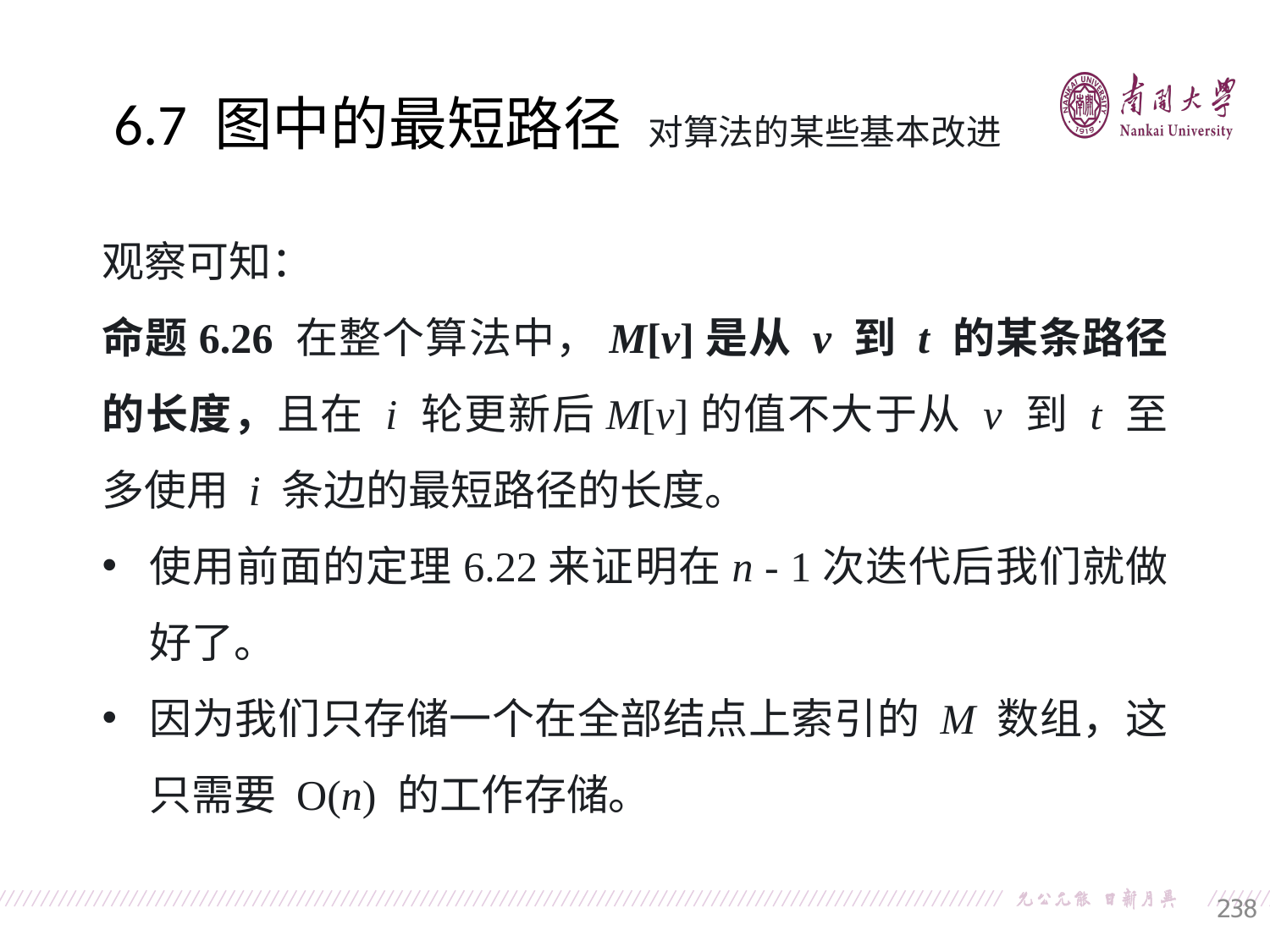

6.7 图中的最短路径  对算法的某些基本改进
观察可知：
命题6.26 在整个算法中，M[v]是从 v 到 t 的某条路径的长度，且在 i 轮更新后M[v]的值不大于从 v 到 t 至多使用 i 条边的最短路径的长度。
使用前面的定理6.22来证明在n - 1次迭代后我们就做好了。
因为我们只存储一个在全部结点上索引的 M 数组，这只需要 O(n) 的工作存储。
238